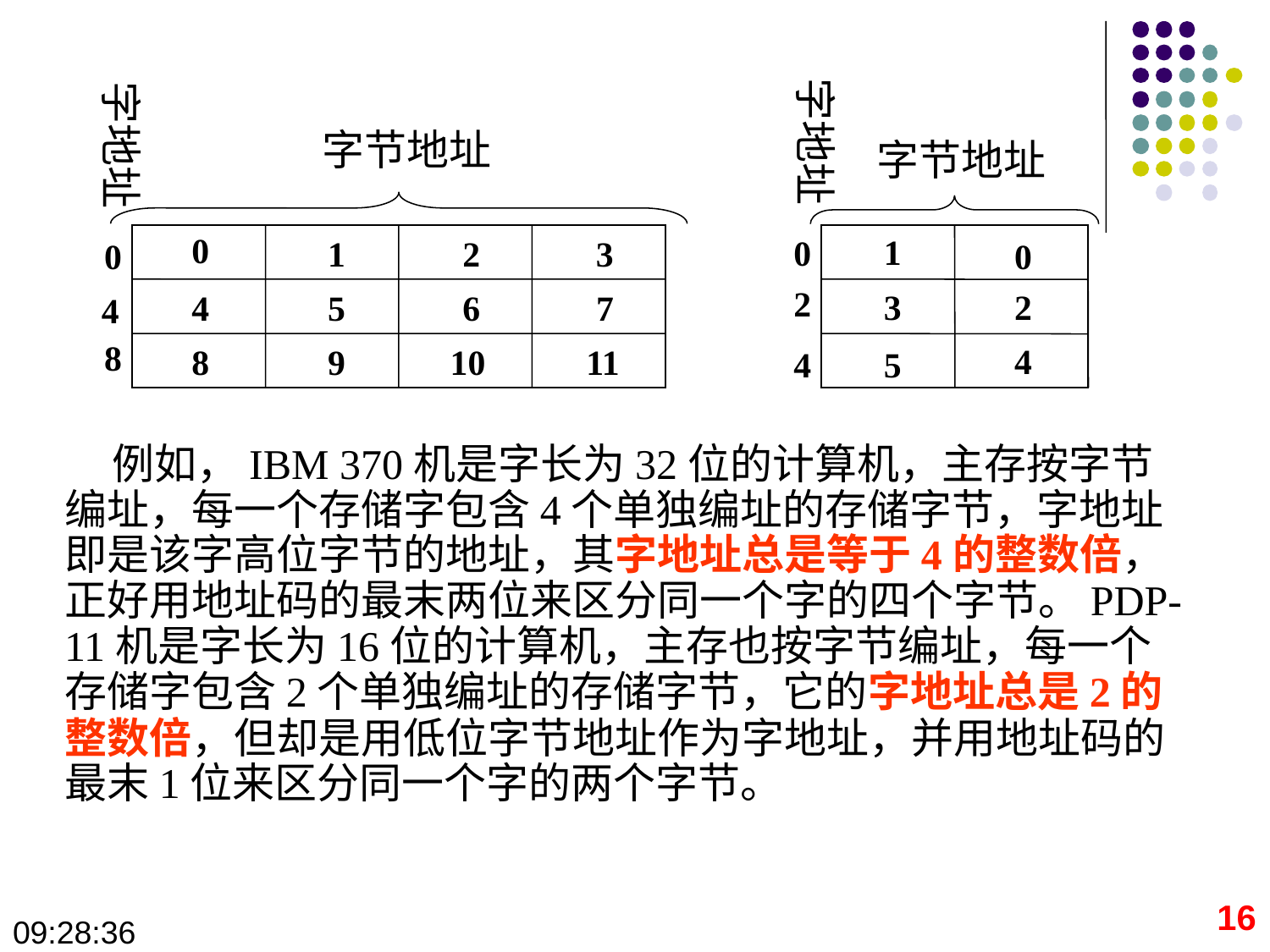

字地址
字地址
字节地址
字节地址
0
1
0

1
2
3
0
0
2
3
2

4
5
6
7
4
8
4

8
9
10
11

4
5
例如，IBM 370机是字长为32位的计算机，主存按字节编址，每一个存储字包含4个单独编址的存储字节，字地址即是该字高位字节的地址，其字地址总是等于4的整数倍，正好用地址码的最末两位来区分同一个字的四个字节。PDP-11机是字长为16位的计算机，主存也按字节编址，每一个存储字包含2个单独编址的存储字节，它的字地址总是2的整数倍，但却是用低位字节地址作为字地址，并用地址码的最末1位来区分同一个字的两个字节。
16
09:28:36